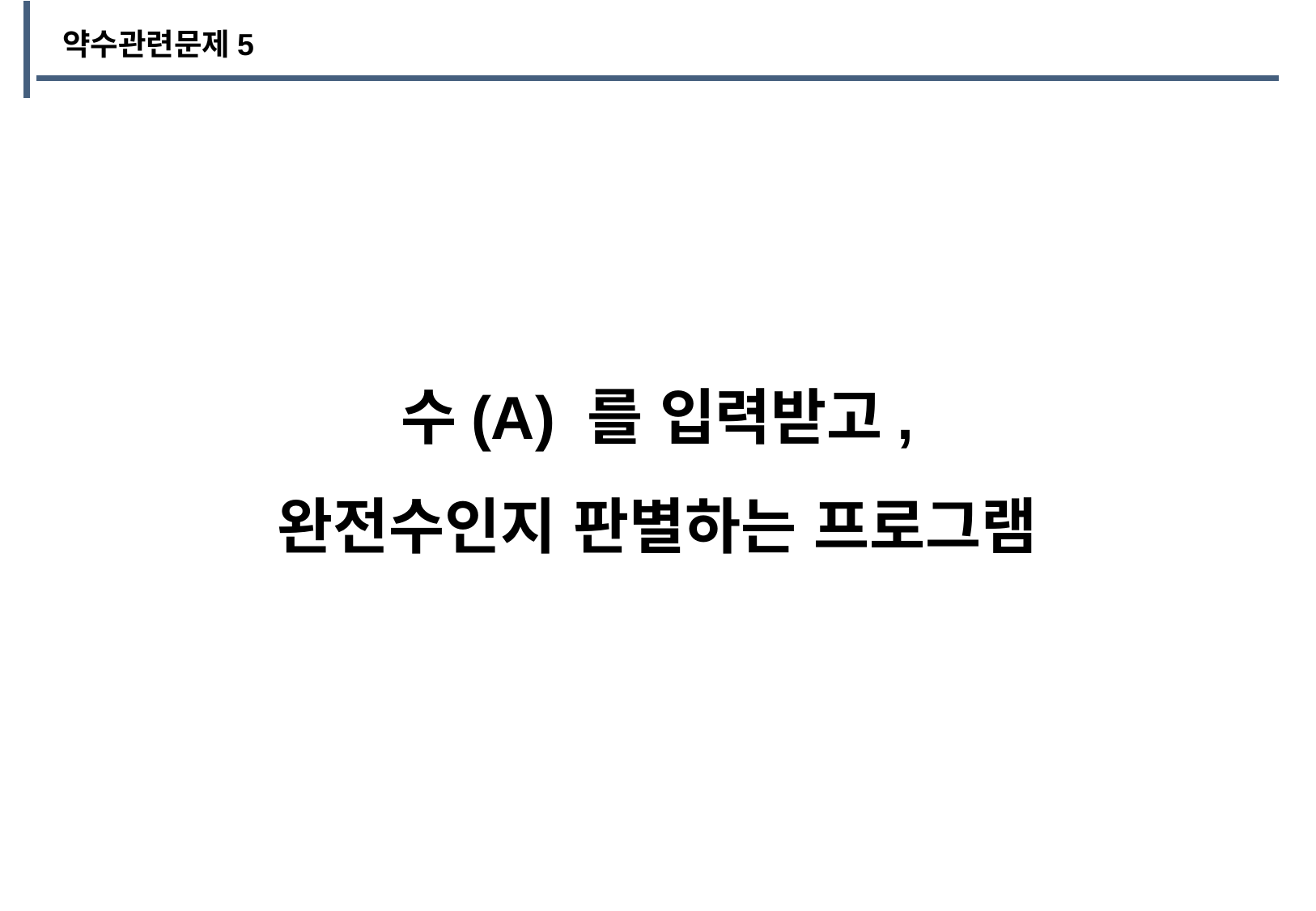

약수관련문제5

수(A) 를 입력받고,
완전수인지 판별하는 프로그램